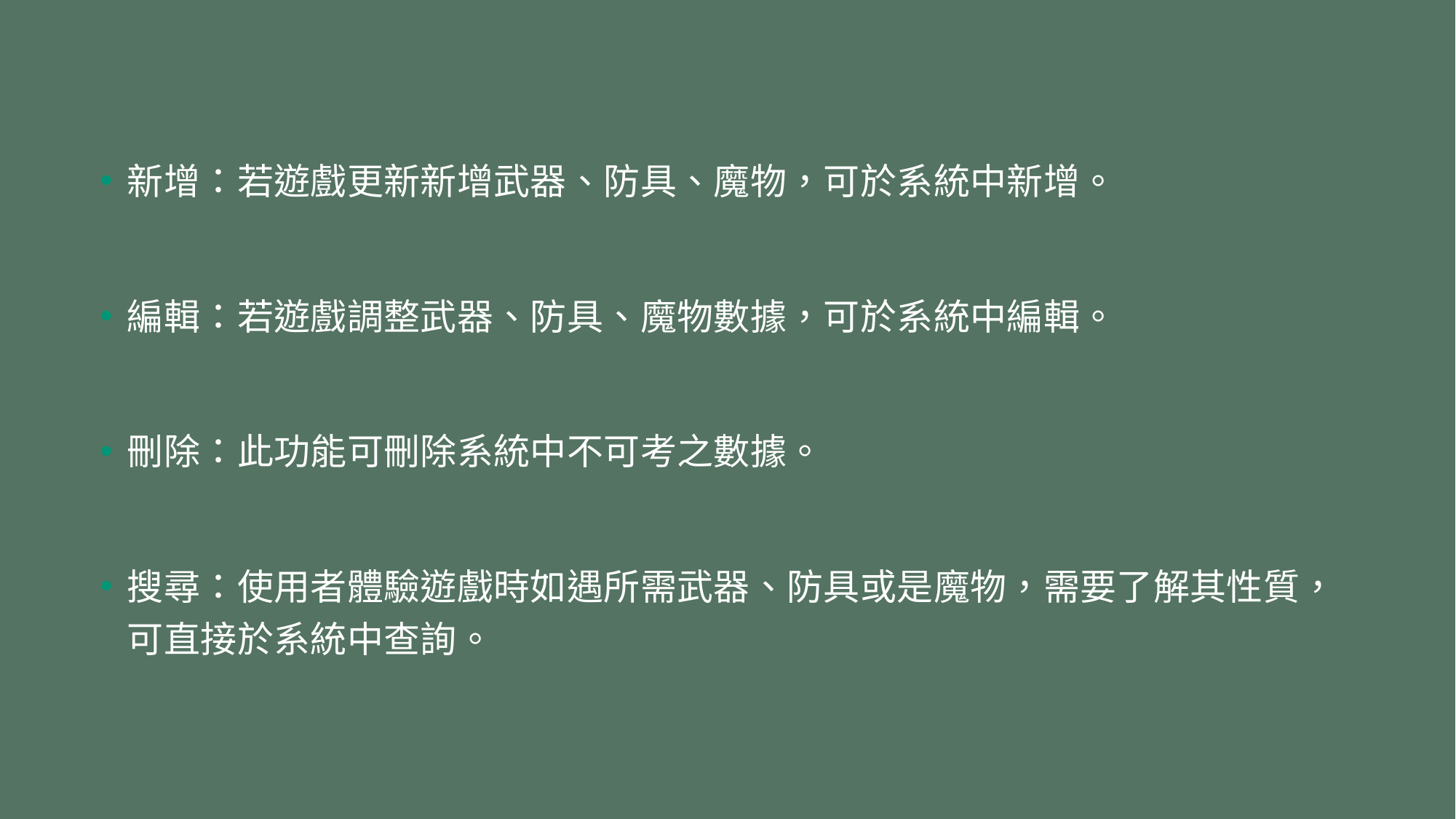

新增：若遊戲更新新增武器、防具、魔物，可於系統中新增。

編輯：若遊戲調整武器、防具、魔物數據，可於系統中編輯。

刪除：此功能可刪除系統中不可考之數據。

搜尋：使用者體驗遊戲時如遇所需武器、防具或是魔物，需要了解其性質，可直接於系統中查詢。